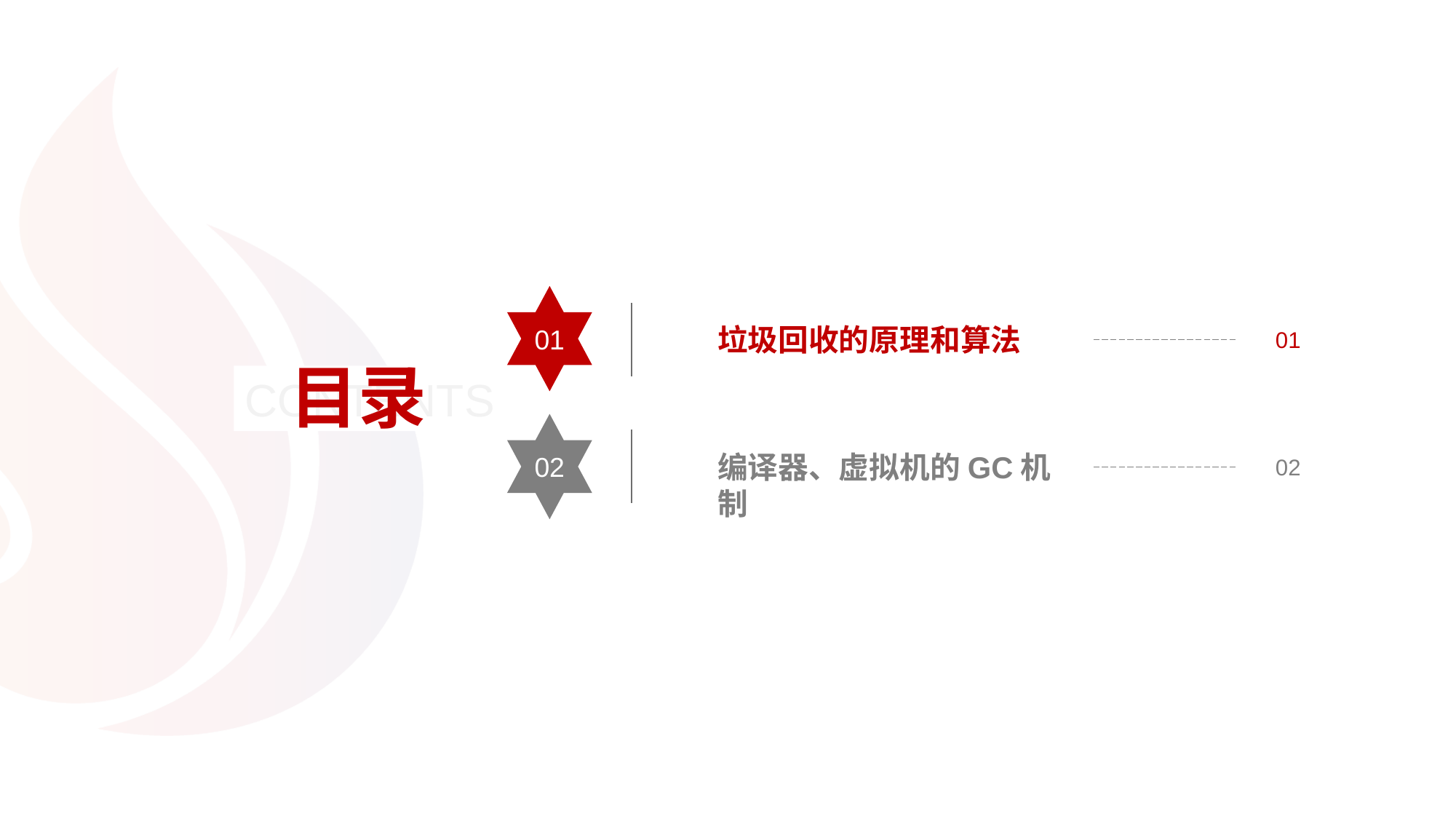

01

垃圾回收的原理和算法
01
目录
CONTENTS
02
编译器、虚拟机的GC机制
02